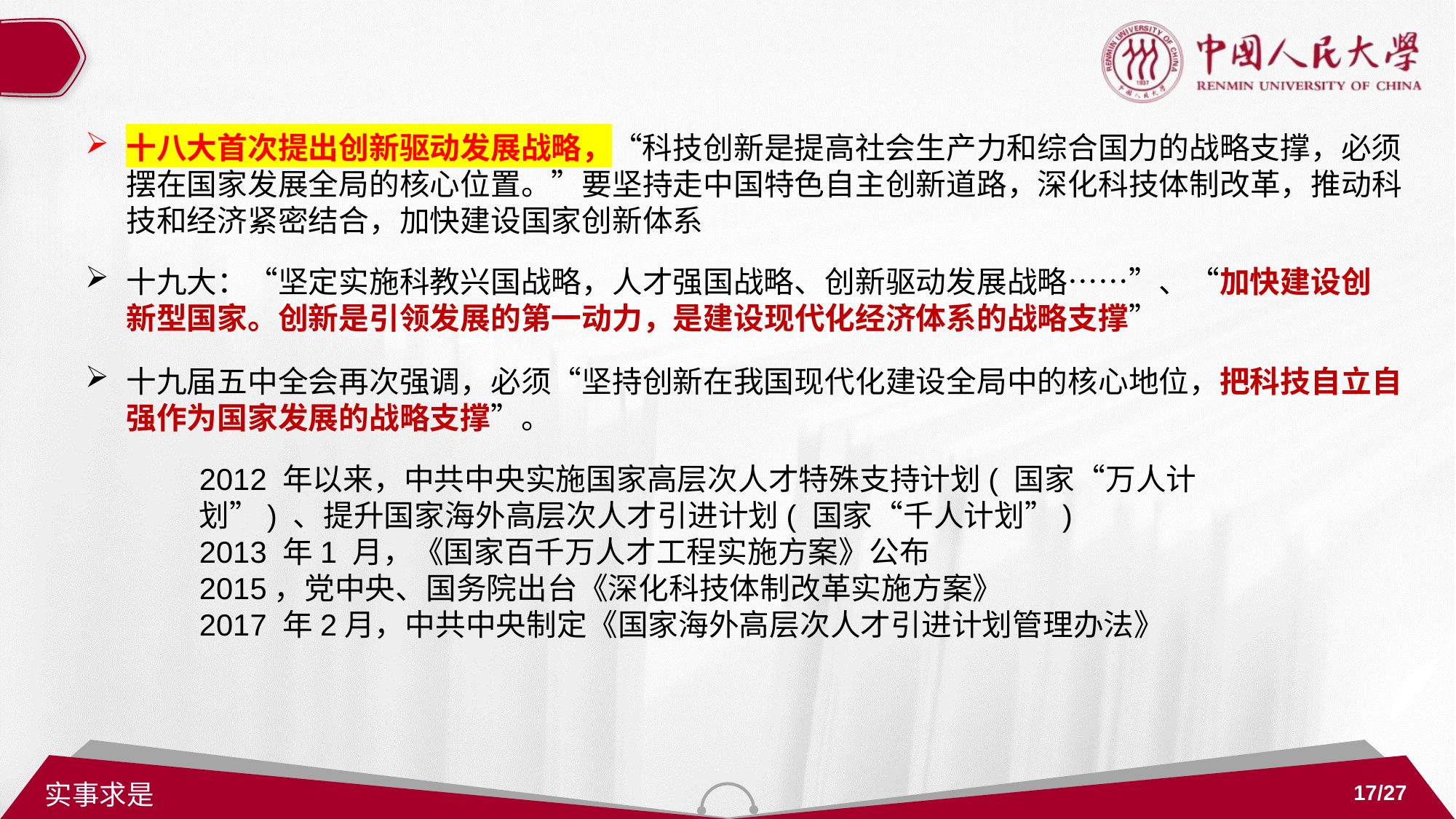

十八大首次提出创新驱动发展战略，“科技创新是提高社会生产力和综合国力的战略支撑，必须摆在国家发展全局的核心位置。”要坚持走中国特色自主创新道路，深化科技体制改革，推动科技和经济紧密结合，加快建设国家创新体系
十九大：“坚定实施科教兴国战略，人才强国战略、创新驱动发展战略……”、“加快建设创新型国家。创新是引领发展的第一动力，是建设现代化经济体系的战略支撑”
十九届五中全会再次强调，必须“坚持创新在我国现代化建设全局中的核心地位，把科技自立自强作为国家发展的战略支撑”。
2012 年以来，中共中央实施国家高层次人才特殊支持计划( 国家“万人计划”) 、提升国家海外高层次人才引进计划( 国家“千人计划”)
2013 年1 月，《国家百千万人才工程实施方案》公布
2015，党中央、国务院出台《深化科技体制改革实施方案》
2017 年2月，中共中央制定《国家海外高层次人才引进计划管理办法》